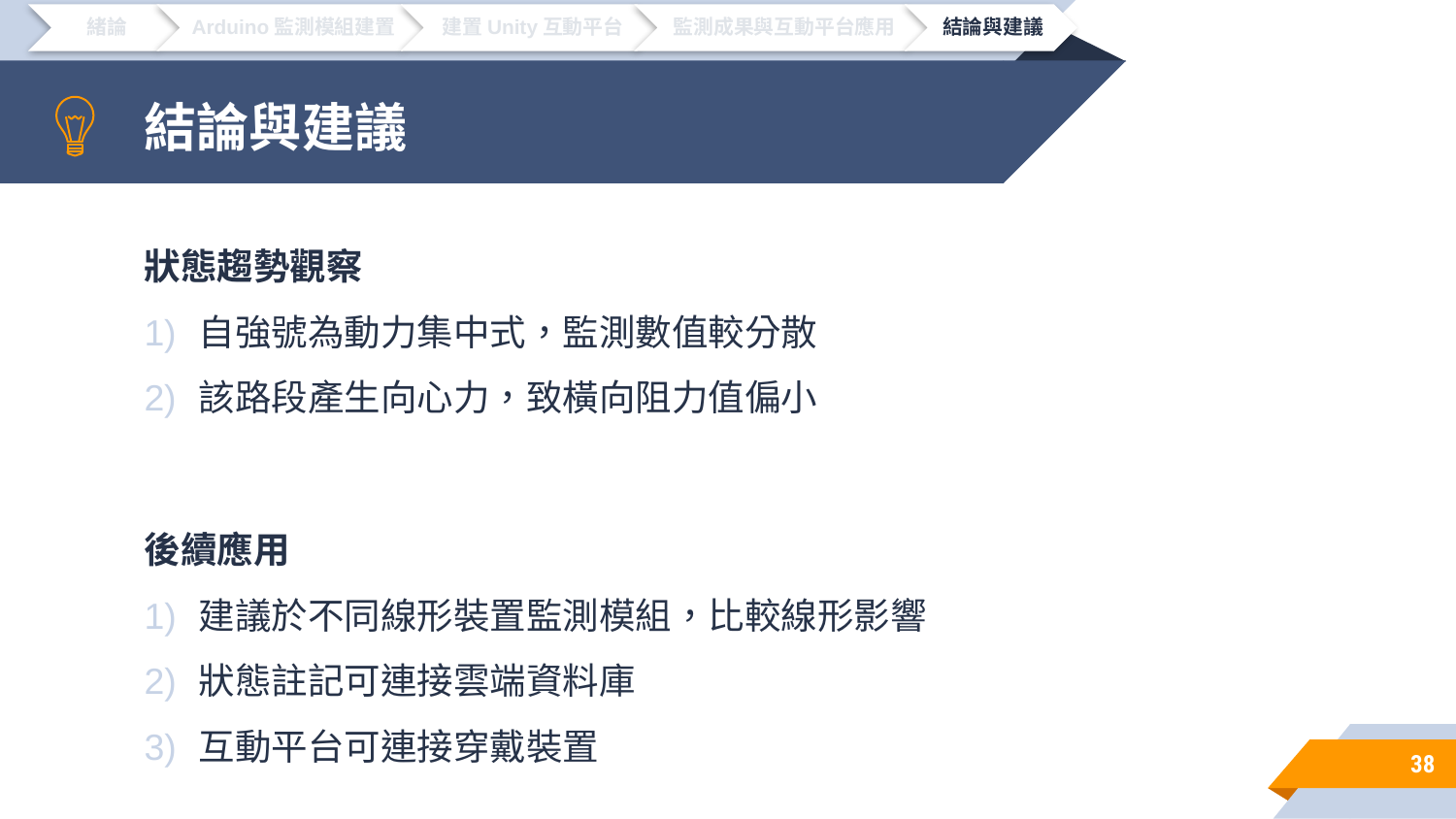

緒論
Arduino監測模組建置
建置Unity互動平台
監測成果與互動平台應用
結論與建議
# 結論與建議

狀態趨勢觀察
自強號為動力集中式，監測數值較分散
該路段產生向心力，致橫向阻力值偏小
後續應用
建議於不同線形裝置監測模組，比較線形影響
狀態註記可連接雲端資料庫
互動平台可連接穿戴裝置
38